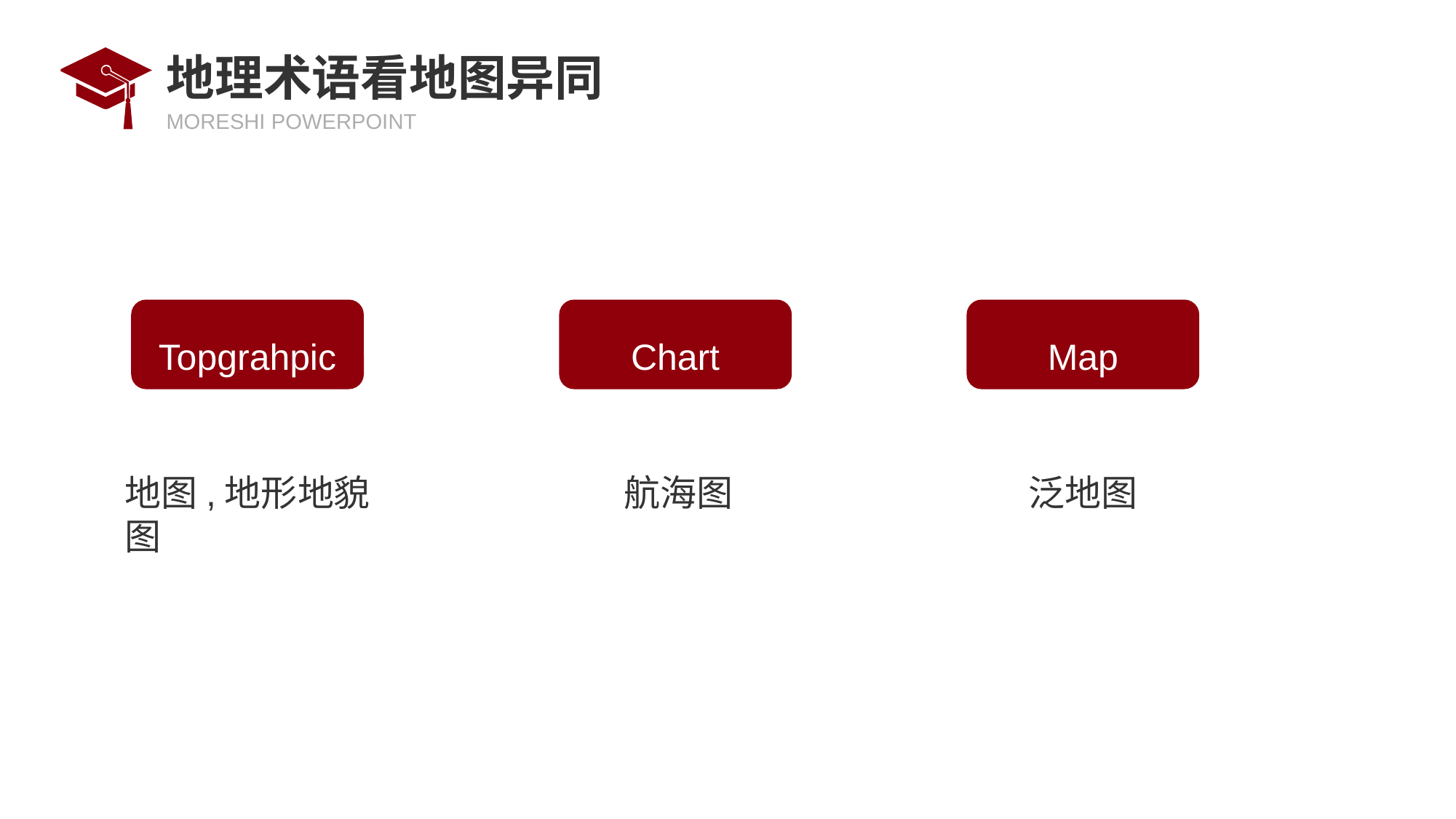

# 地理术语看地图异同
Topgrahpic
Chart
Map
地图,地形地貌图
航海图
泛地图